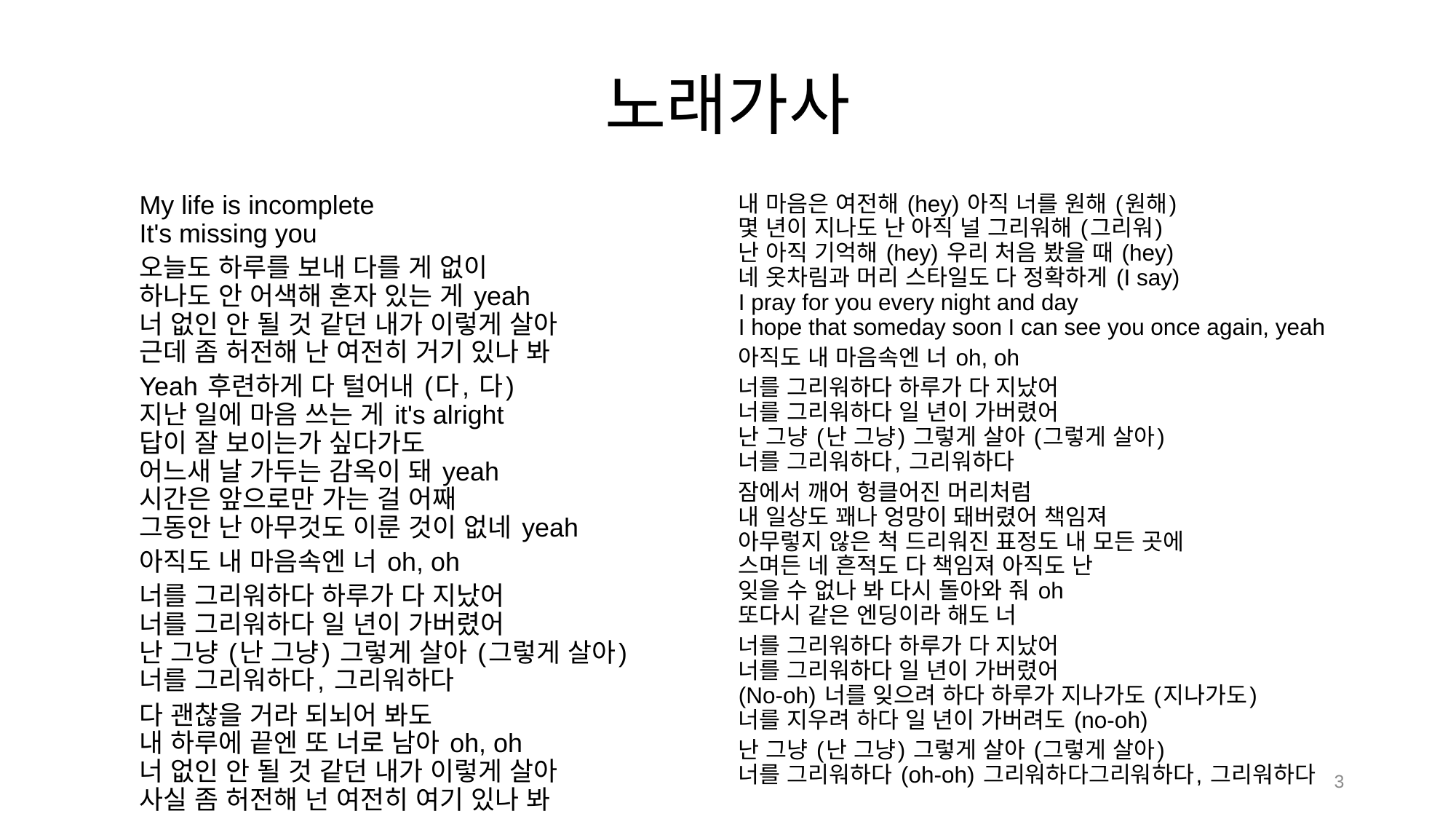

# 노래가사
My life is incomplete
It's missing you
오늘도 하루를 보내 다를 게 없이
하나도 안 어색해 혼자 있는 게 yeah
너 없인 안 될 것 같던 내가 이렇게 살아
근데 좀 허전해 난 여전히 거기 있나 봐
Yeah 후련하게 다 털어내 (다, 다)
지난 일에 마음 쓰는 게 it's alright
답이 잘 보이는가 싶다가도
어느새 날 가두는 감옥이 돼 yeah
시간은 앞으로만 가는 걸 어째
그동안 난 아무것도 이룬 것이 없네 yeah
아직도 내 마음속엔 너 oh, oh
너를 그리워하다 하루가 다 지났어
너를 그리워하다 일 년이 가버렸어
난 그냥 (난 그냥) 그렇게 살아 (그렇게 살아)
너를 그리워하다, 그리워하다
다 괜찮을 거라 되뇌어 봐도
내 하루에 끝엔 또 너로 남아 oh, oh
너 없인 안 될 것 같던 내가 이렇게 살아
사실 좀 허전해 넌 여전히 여기 있나 봐

내 마음은 여전해 (hey) 아직 너를 원해 (원해)
몇 년이 지나도 난 아직 널 그리워해 (그리워)
난 아직 기억해 (hey) 우리 처음 봤을 때 (hey)
네 옷차림과 머리 스타일도 다 정확하게 (I say)
I pray for you every night and day
I hope that someday soon I can see you once again, yeah
아직도 내 마음속엔 너 oh, oh
너를 그리워하다 하루가 다 지났어
너를 그리워하다 일 년이 가버렸어
난 그냥 (난 그냥) 그렇게 살아 (그렇게 살아)
너를 그리워하다, 그리워하다
잠에서 깨어 헝클어진 머리처럼
내 일상도 꽤나 엉망이 돼버렸어 책임져
아무렇지 않은 척 드리워진 표정도 내 모든 곳에
스며든 네 흔적도 다 책임져 아직도 난
잊을 수 없나 봐 다시 돌아와 줘 oh
또다시 같은 엔딩이라 해도 너
너를 그리워하다 하루가 다 지났어
너를 그리워하다 일 년이 가버렸어
(No-oh) 너를 잊으려 하다 하루가 지나가도 (지나가도)
너를 지우려 하다 일 년이 가버려도 (no-oh)
난 그냥 (난 그냥) 그렇게 살아 (그렇게 살아)
너를 그리워하다 (oh-oh) 그리워하다그리워하다, 그리워하다

3